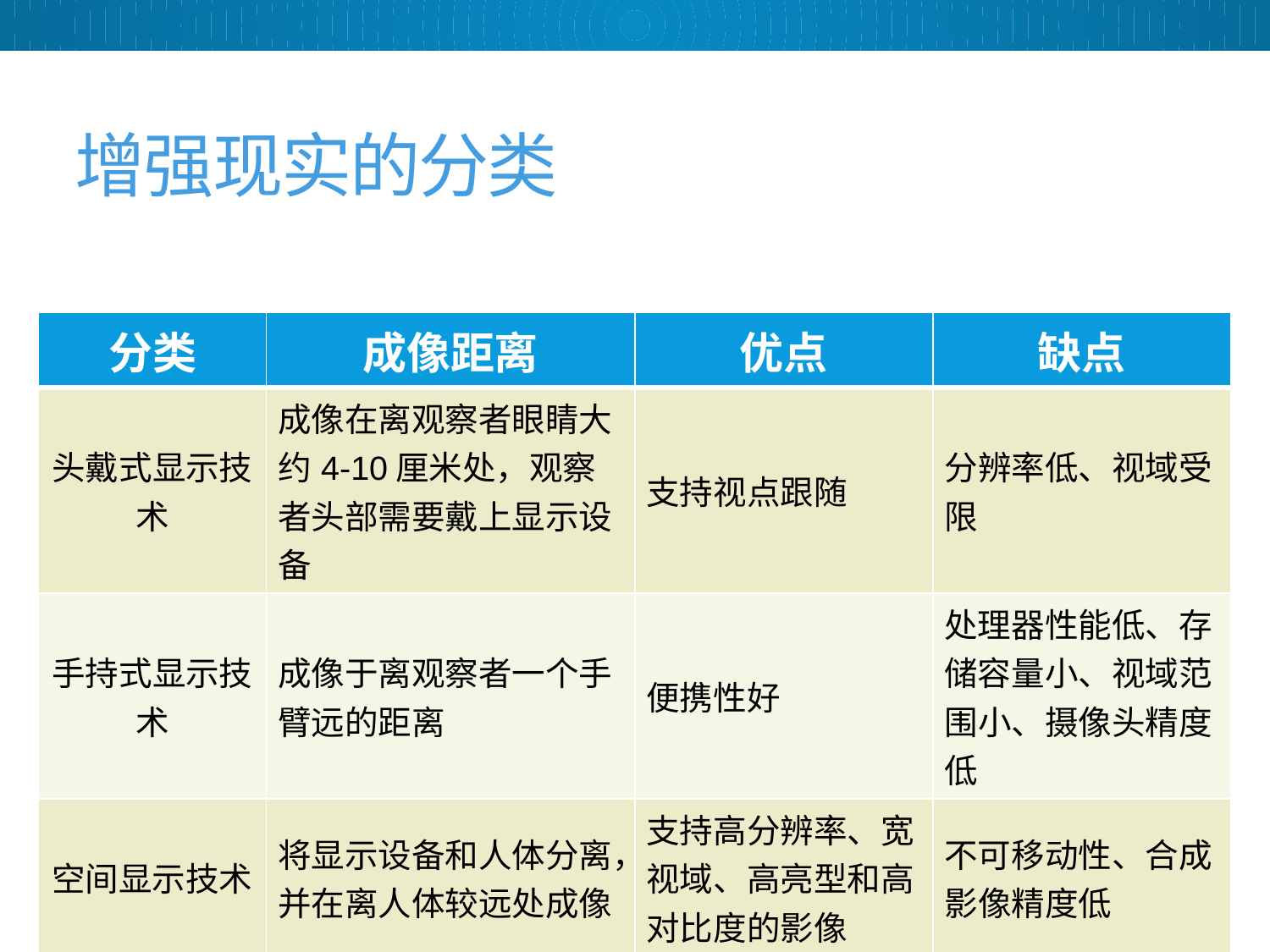

# 增强现实的分类
| 分类 | 成像距离 | 优点 | 缺点 |
| --- | --- | --- | --- |
| 头戴式显示技术 | 成像在离观察者眼睛大约4-10厘米处，观察者头部需要戴上显示设备 | 支持视点跟随 | 分辨率低、视域受限 |
| 手持式显示技术 | 成像于离观察者一个手臂远的距离 | 便携性好 | 处理器性能低、存储容量小、视域范围小、摄像头精度低 |
| 空间显示技术 | 将显示设备和人体分离，并在离人体较远处成像 | 支持高分辨率、宽视域、高亮型和高对比度的影像 | 不可移动性、合成影像精度低 |